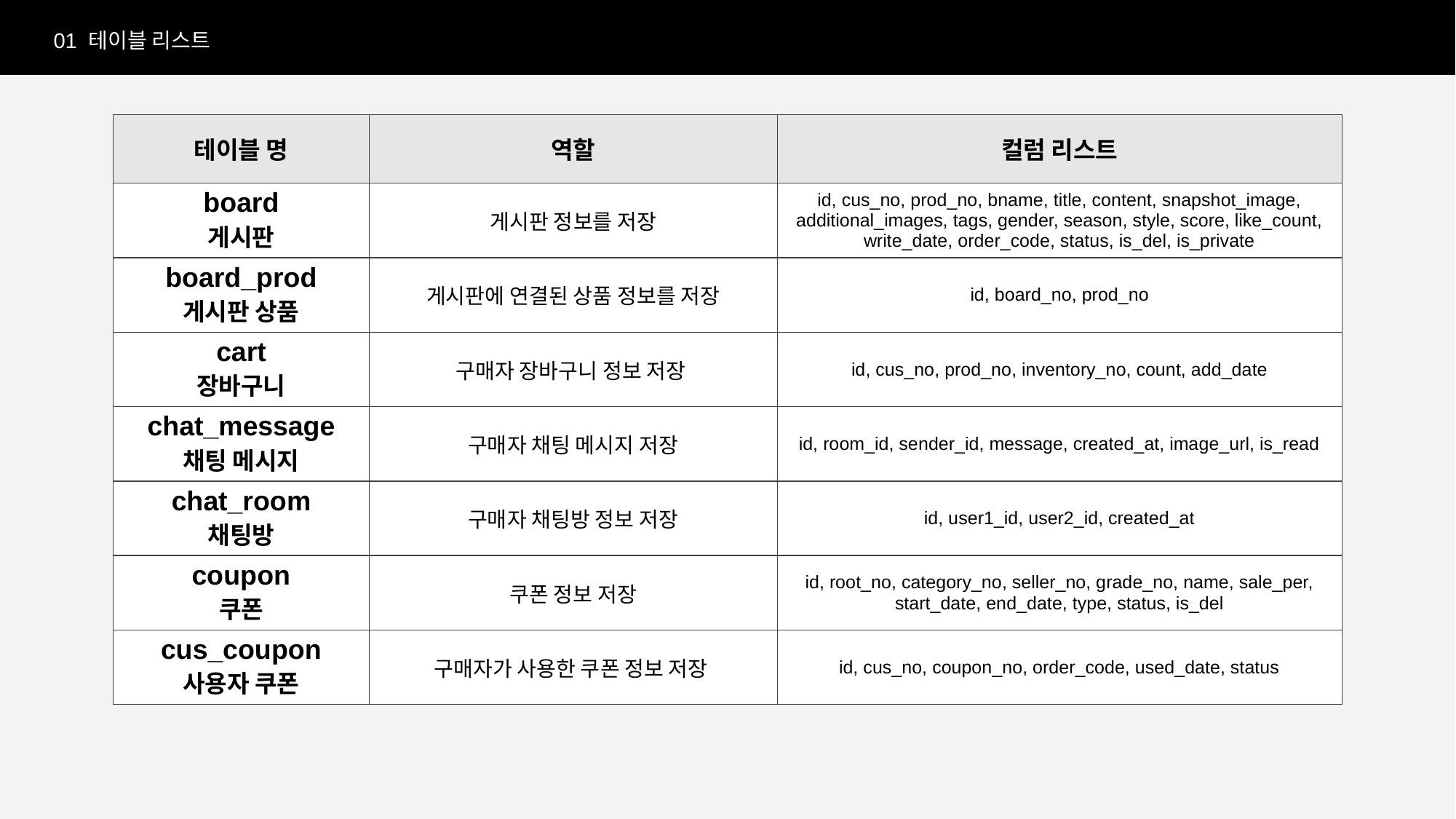

01 테이블 리스트
| 테이블 명 | 역할 | 컬럼 리스트 |
| --- | --- | --- |
| board 게시판 | 게시판 정보를 저장 | id, cus\_no, prod\_no, bname, title, content, snapshot\_image, additional\_images, tags, gender, season, style, score, like\_count, write\_date, order\_code, status, is\_del, is\_private |
| board\_prod 게시판 상품 | 게시판에 연결된 상품 정보를 저장 | id, board\_no, prod\_no |
| cart 장바구니 | 구매자 장바구니 정보 저장 | id, cus\_no, prod\_no, inventory\_no, count, add\_date |
| chat\_message 채팅 메시지 | 구매자 채팅 메시지 저장 | id, room\_id, sender\_id, message, created\_at, image\_url, is\_read |
| chat\_room 채팅방 | 구매자 채팅방 정보 저장 | id, user1\_id, user2\_id, created\_at |
| coupon 쿠폰 | 쿠폰 정보 저장 | id, root\_no, category\_no, seller\_no, grade\_no, name, sale\_per, start\_date, end\_date, type, status, is\_del |
| cus\_coupon 사용자 쿠폰 | 구매자가 사용한 쿠폰 정보 저장 | id, cus\_no, coupon\_no, order\_code, used\_date, status |